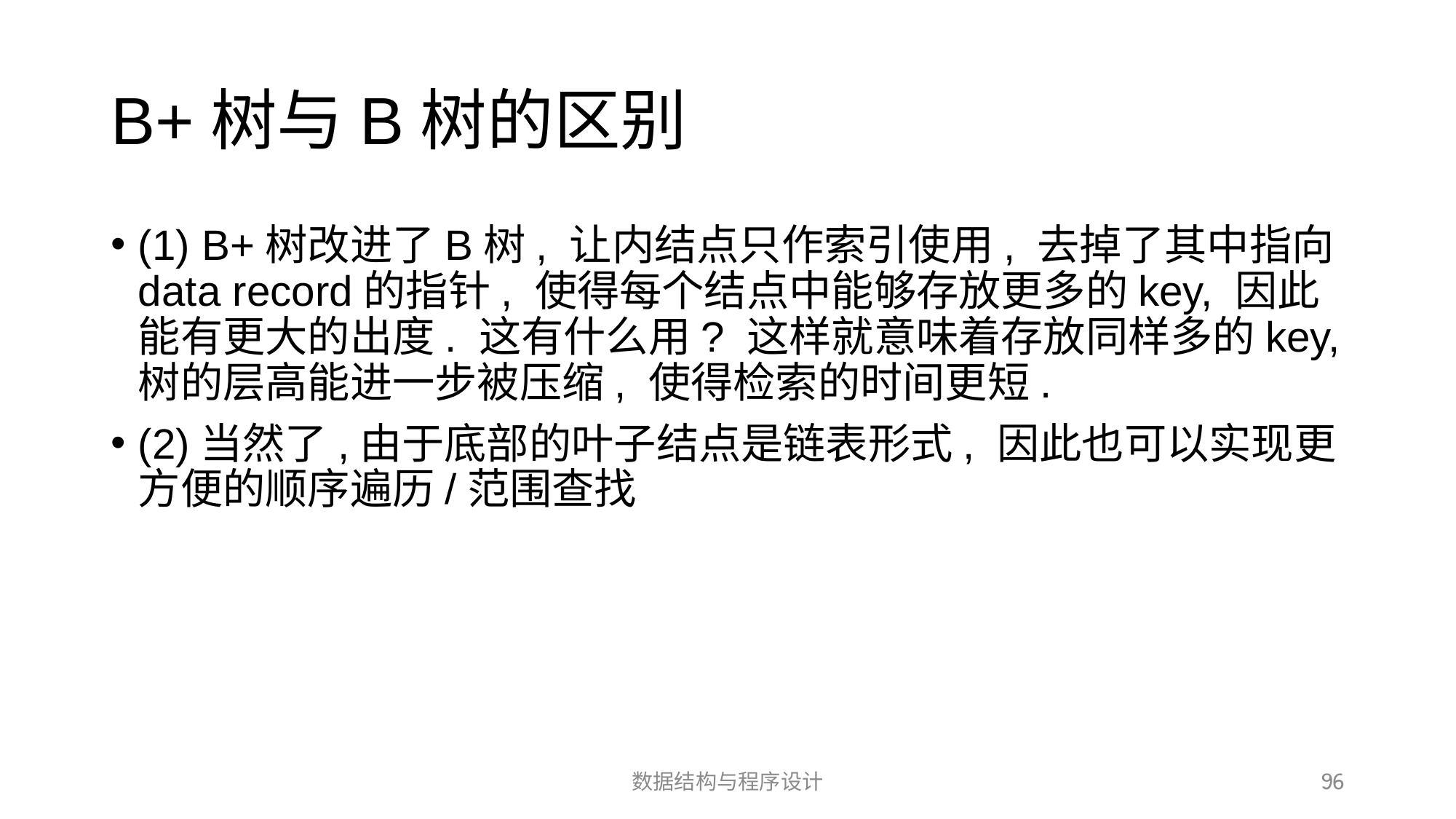

# B+树与B树的区别
(1) B+树改进了B树, 让内结点只作索引使用, 去掉了其中指向data record的指针, 使得每个结点中能够存放更多的key, 因此能有更大的出度. 这有什么用? 这样就意味着存放同样多的key, 树的层高能进一步被压缩, 使得检索的时间更短.
(2)当然了,由于底部的叶子结点是链表形式, 因此也可以实现更方便的顺序遍历/范围查找

数据结构与程序设计
96